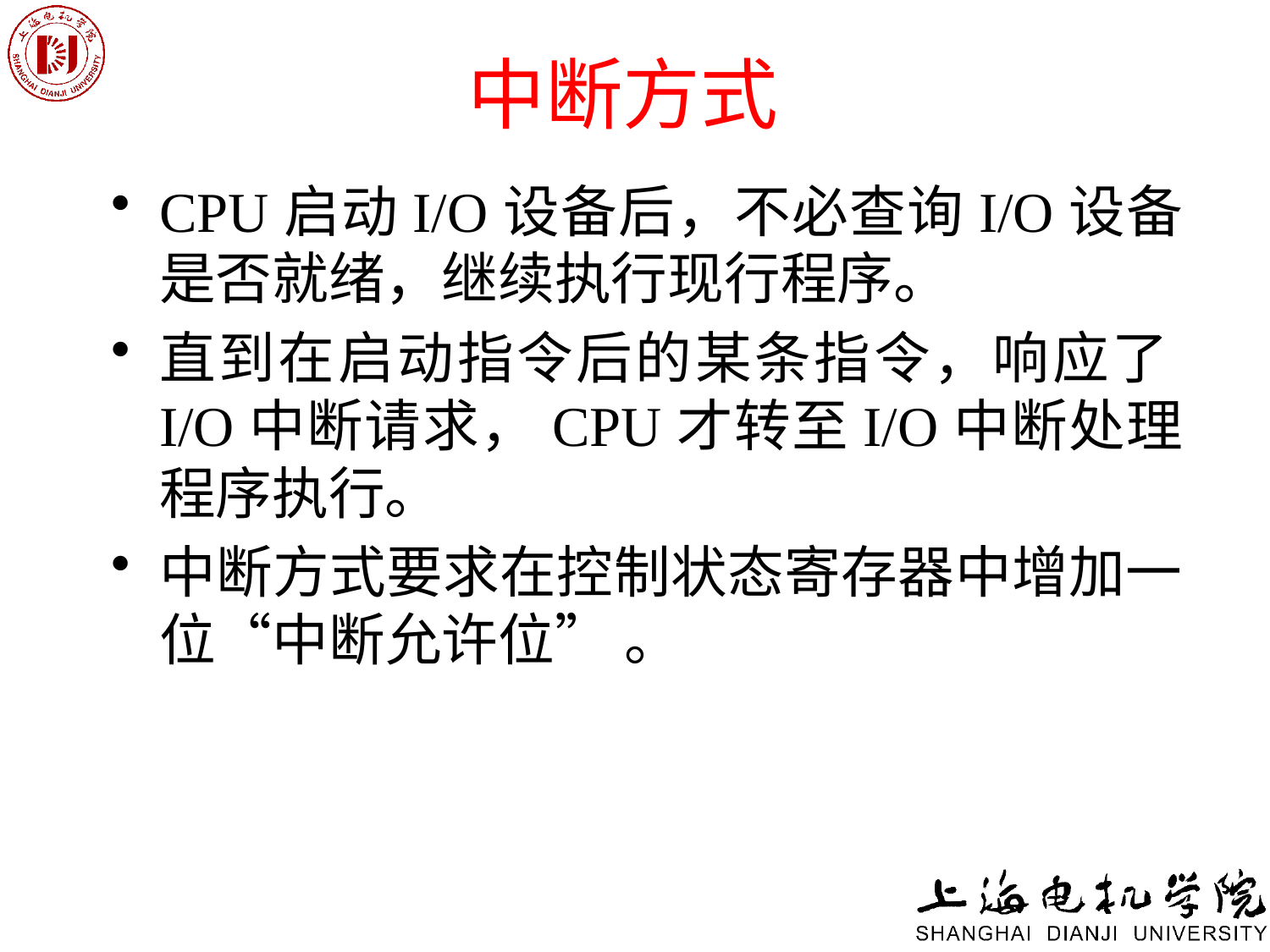

# 中断方式
CPU启动I/O设备后，不必查询I/O设备是否就绪，继续执行现行程序。
直到在启动指令后的某条指令，响应了I/O中断请求，CPU才转至I/O中断处理程序执行。
中断方式要求在控制状态寄存器中增加一位“中断允许位” 。